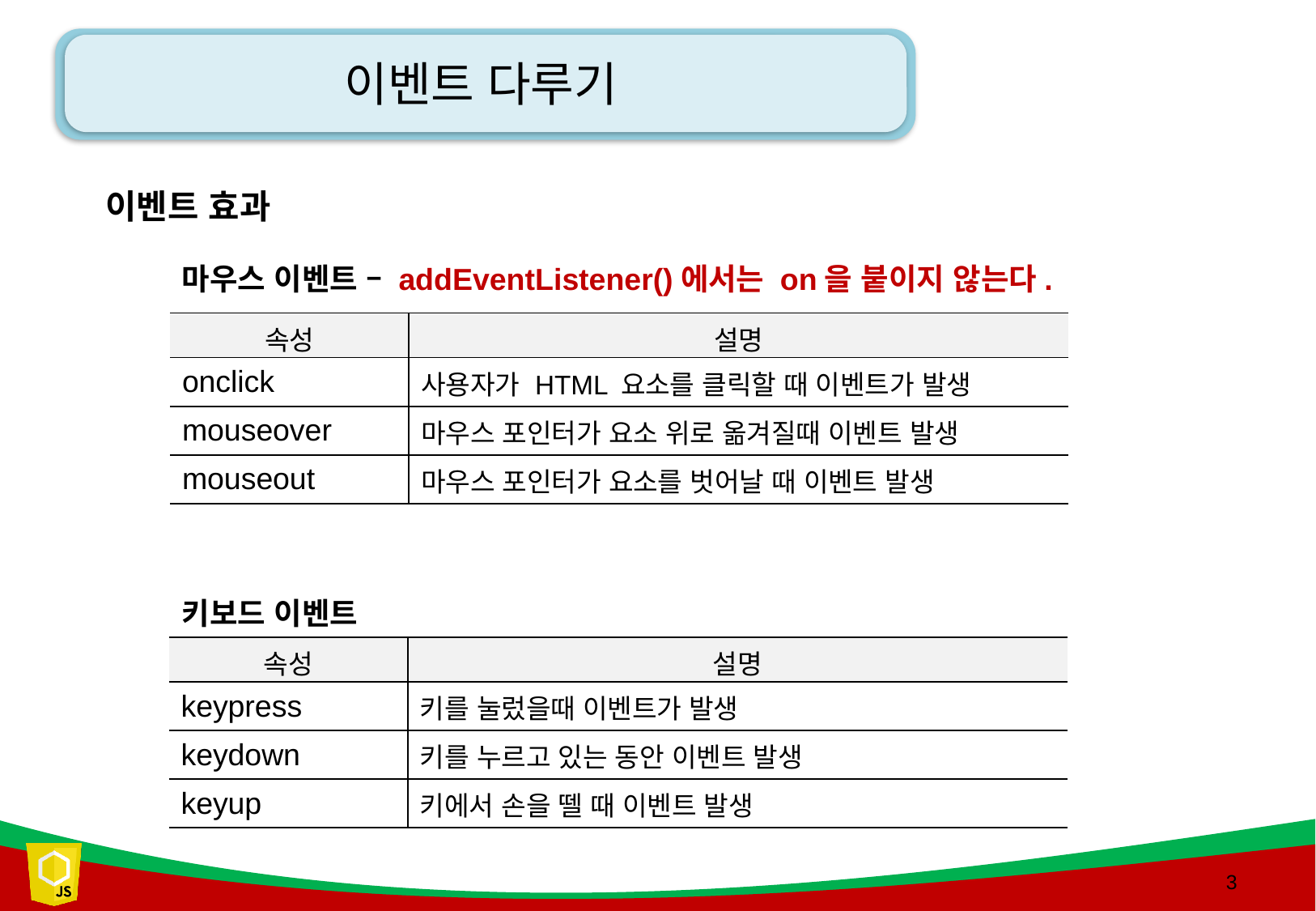

# 이벤트 다루기
이벤트 효과
마우스 이벤트 – addEventListener()에서는 on을 붙이지 않는다.
| 속성 | 설명 |
| --- | --- |
| onclick | 사용자가 HTML 요소를 클릭할 때 이벤트가 발생 |
| mouseover | 마우스 포인터가 요소 위로 옮겨질때 이벤트 발생 |
| mouseout | 마우스 포인터가 요소를 벗어날 때 이벤트 발생 |
키보드 이벤트
| 속성 | 설명 |
| --- | --- |
| keypress | 키를 눌렀을때 이벤트가 발생 |
| keydown | 키를 누르고 있는 동안 이벤트 발생 |
| keyup | 키에서 손을 뗄 때 이벤트 발생 |
3